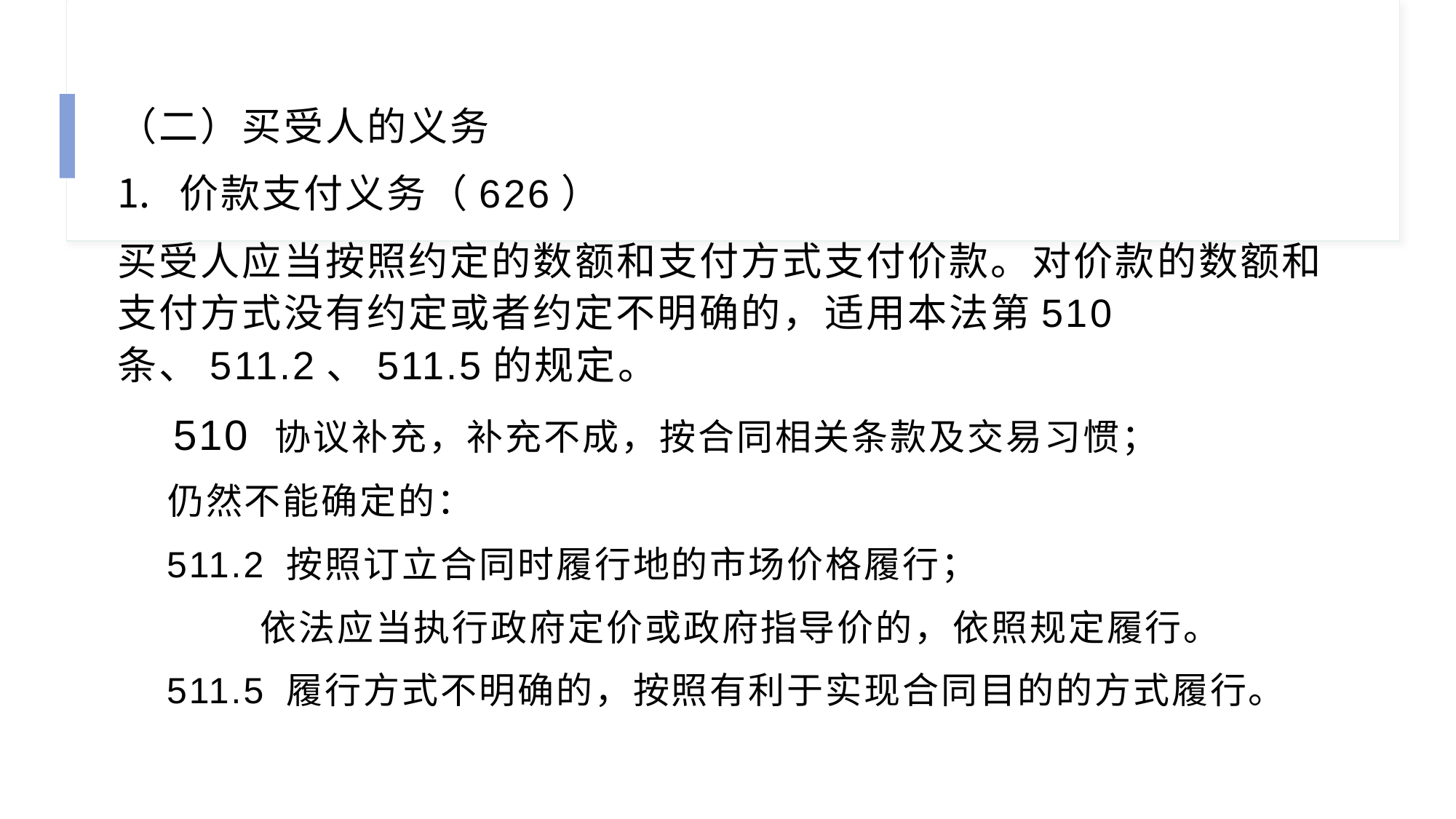

（二）买受人的义务
价款支付义务（626）
买受人应当按照约定的数额和支付方式支付价款。对价款的数额和支付方式没有约定或者约定不明确的，适用本法第510条、511.2、511.5的规定。
    510 协议补充，补充不成，按合同相关条款及交易习惯；
    仍然不能确定的：
    511.2 按照订立合同时履行地的市场价格履行；
             依法应当执行政府定价或政府指导价的，依照规定履行。
    511.5 履行方式不明确的，按照有利于实现合同目的的方式履行。